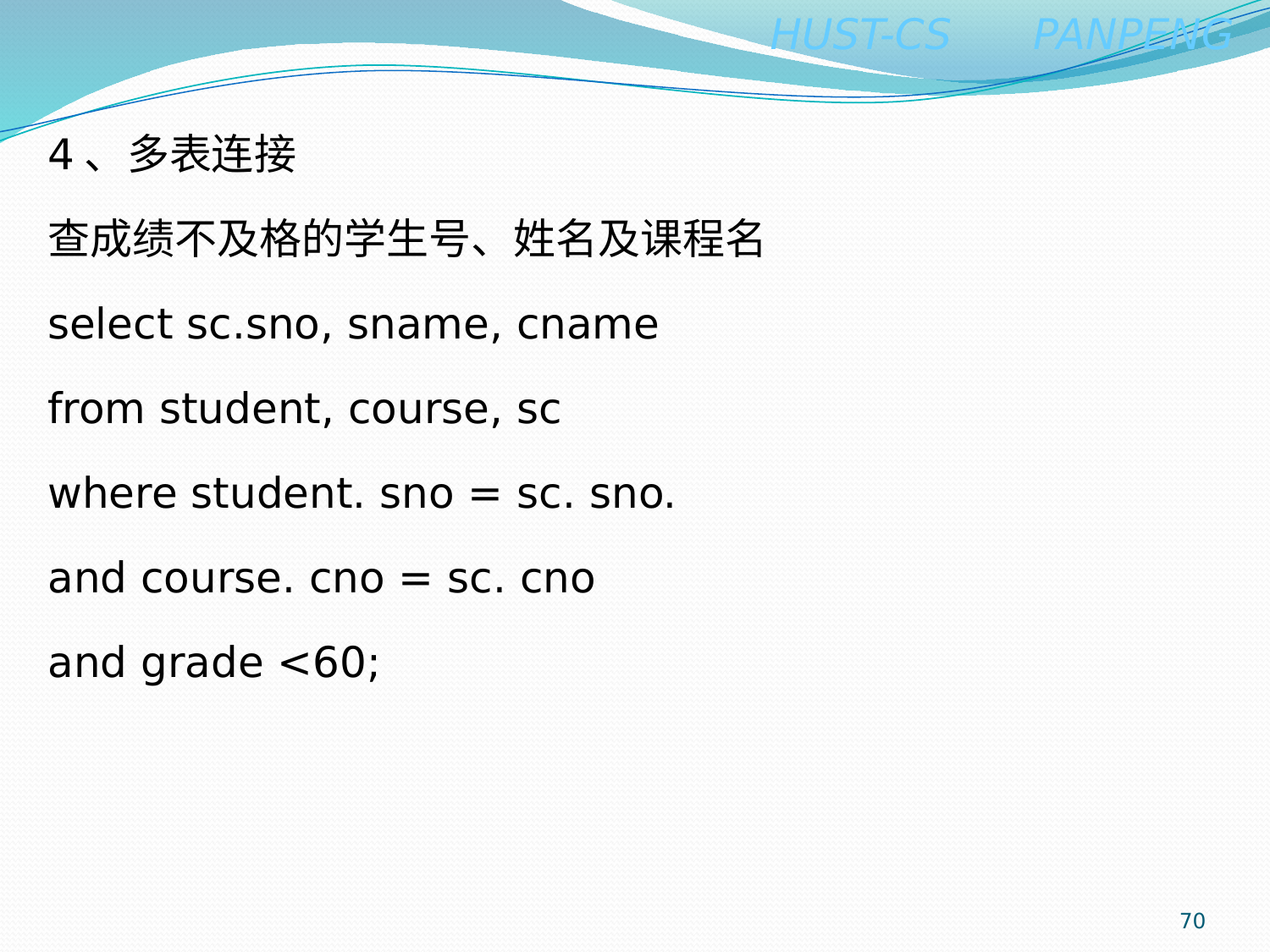

4、多表连接
查成绩不及格的学生号、姓名及课程名
select sc.sno, sname, cname
from student, course, sc
where student. sno = sc. sno.
and course. cno = sc. cno
and grade <60;
70